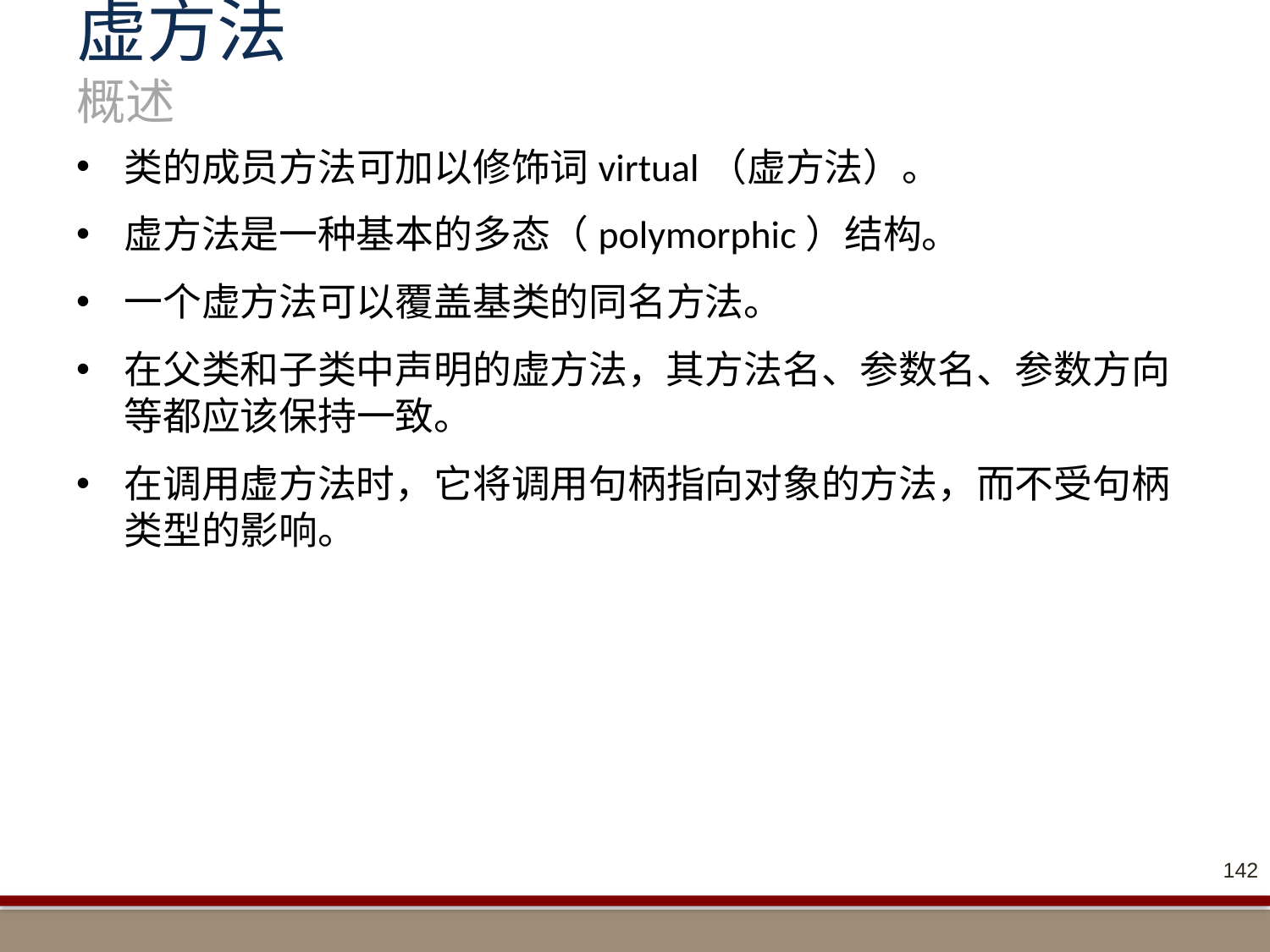

# 虚方法 概述
类的成员方法可加以修饰词virtual（虚方法）。
虚方法是一种基本的多态（polymorphic）结构。
一个虚方法可以覆盖基类的同名方法。
在父类和子类中声明的虚方法，其方法名、参数名、参数方向等都应该保持一致。
在调用虚方法时，它将调用句柄指向对象的方法，而不受句柄类型的影响。
142